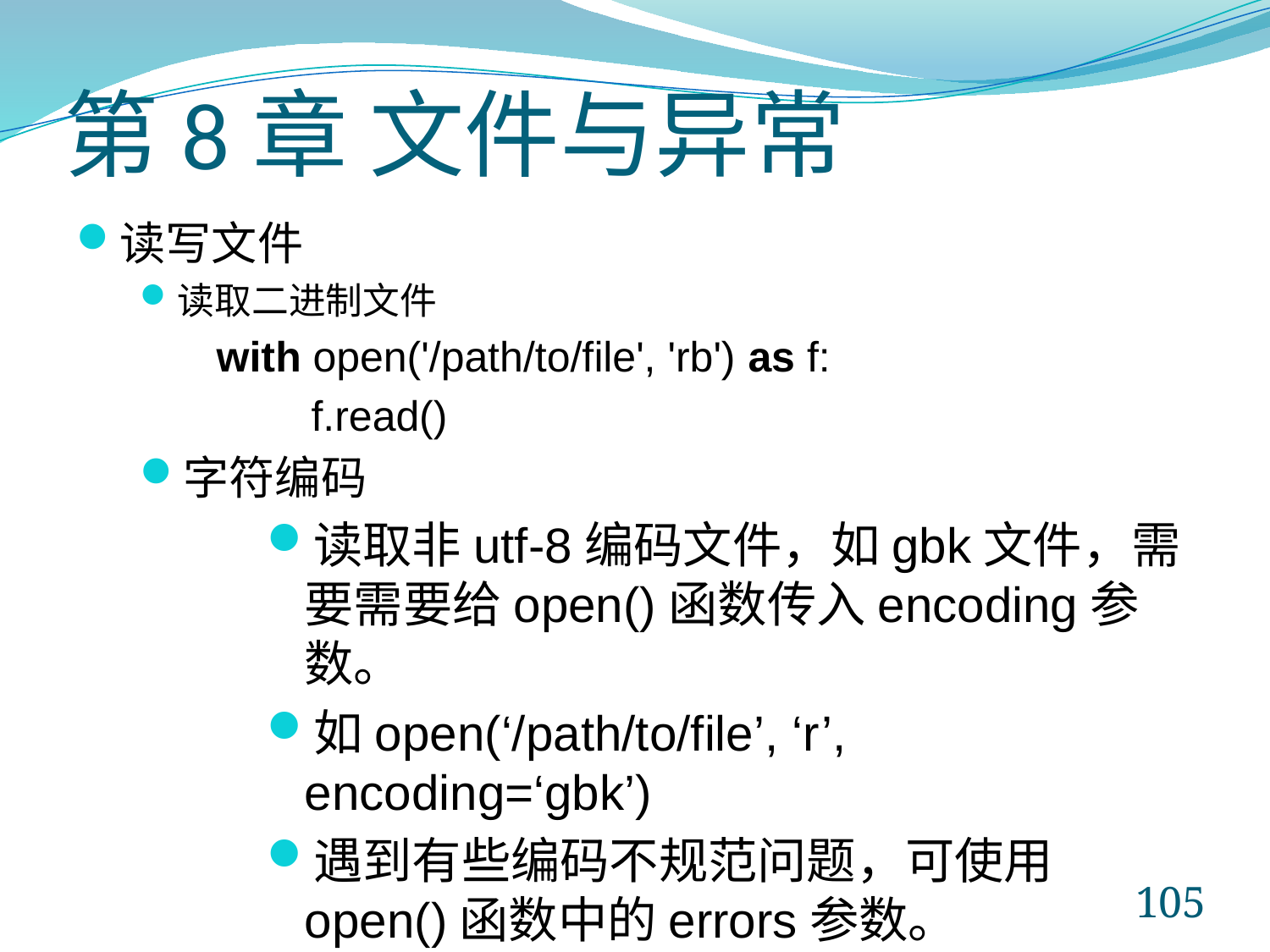

# 第8章 文件与异常
读写文件
读取二进制文件
    with open('/path/to/file', 'rb') as f:
            f.read()
字符编码
读取非utf-8编码文件，如gbk文件，需要需要给open()函数传入encoding参数。
如open(‘/path/to/file’, ‘r’, encoding=‘gbk’)
遇到有些编码不规范问题，可使用open()函数中的errors参数。
105